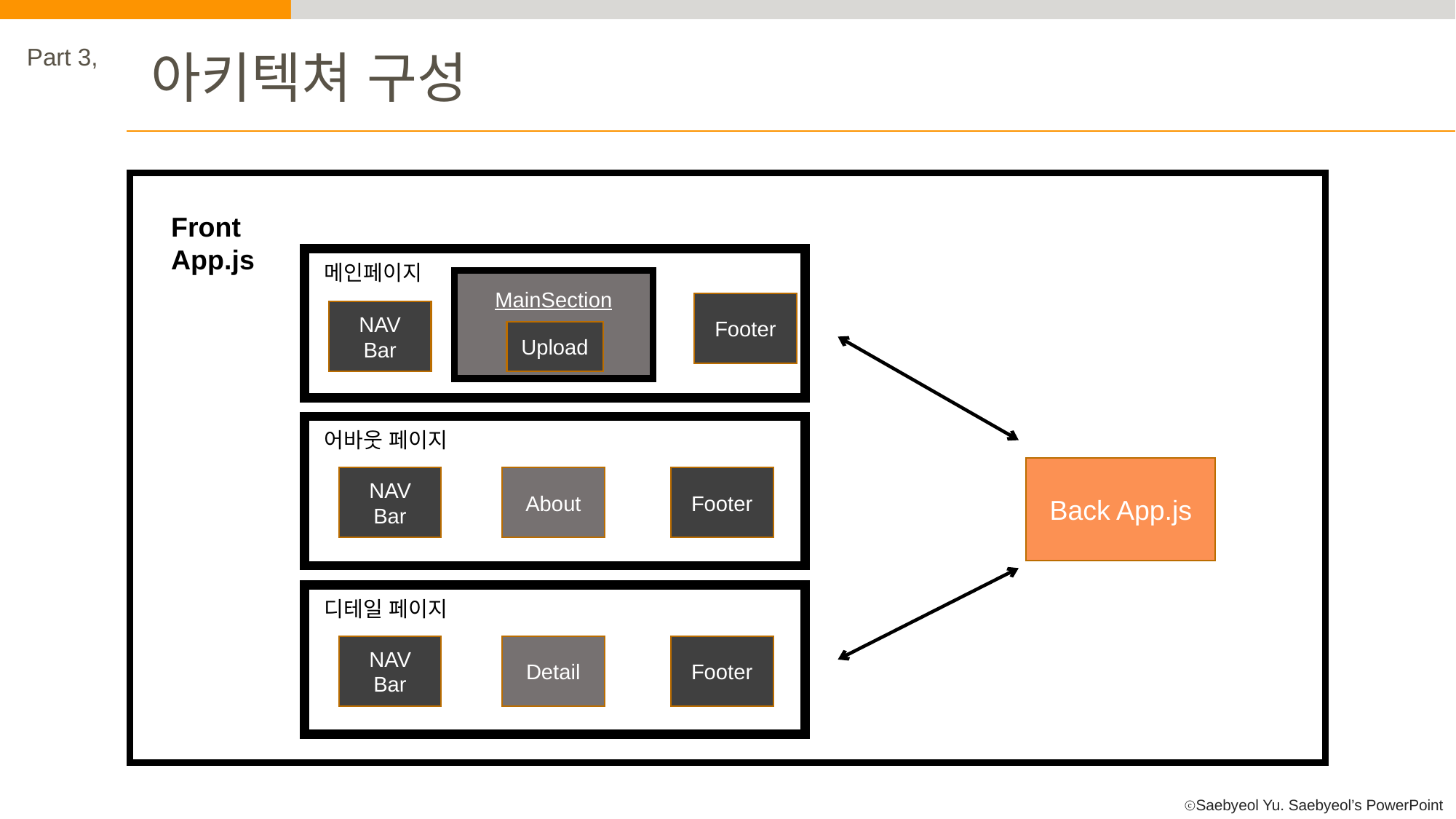

Part 3,
아키텍쳐 구성

Front App.js

메인페이지
MainSection

Upload
Footer
NAV Bar

어바웃 페이지
NAV Bar
About
Footer
Back App.js

디테일 페이지
NAV Bar
Detail
Footer